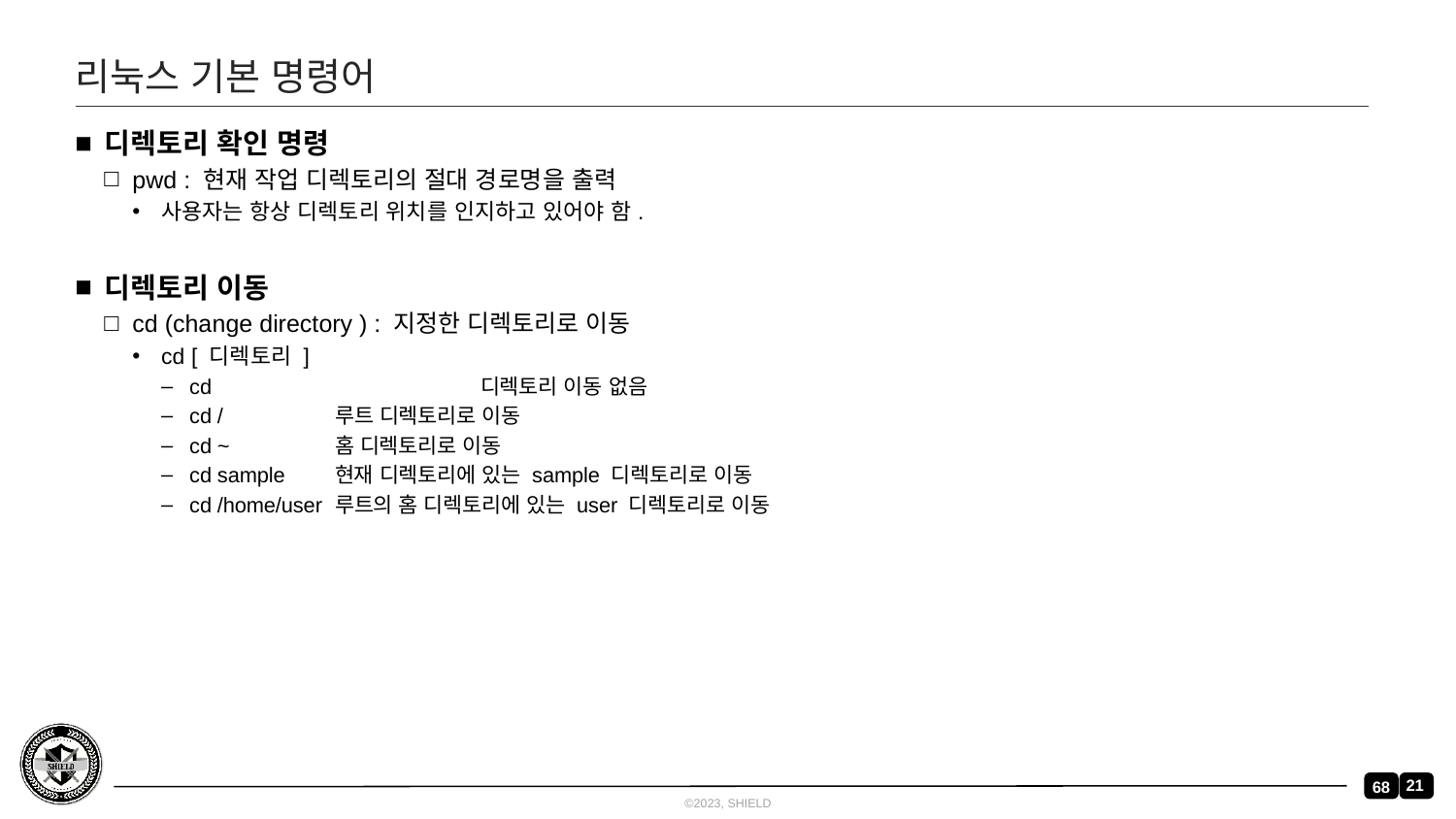

# 리눅스 기본 명령어
디렉토리 확인 명령
pwd : 현재 작업 디렉토리의 절대 경로명을 출력
사용자는 항상 디렉토리 위치를 인지하고 있어야 함.

디렉토리 이동
cd (change directory ) : 지정한 디렉토리로 이동
cd [ 디렉토리 ]
cd		디렉토리 이동 없음
cd /	루트 디렉토리로 이동
cd ~	홈 디렉토리로 이동
cd sample 	현재 디렉토리에 있는 sample 디렉토리로 이동
cd /home/user 	루트의 홈 디렉토리에 있는 user 디렉토리로 이동